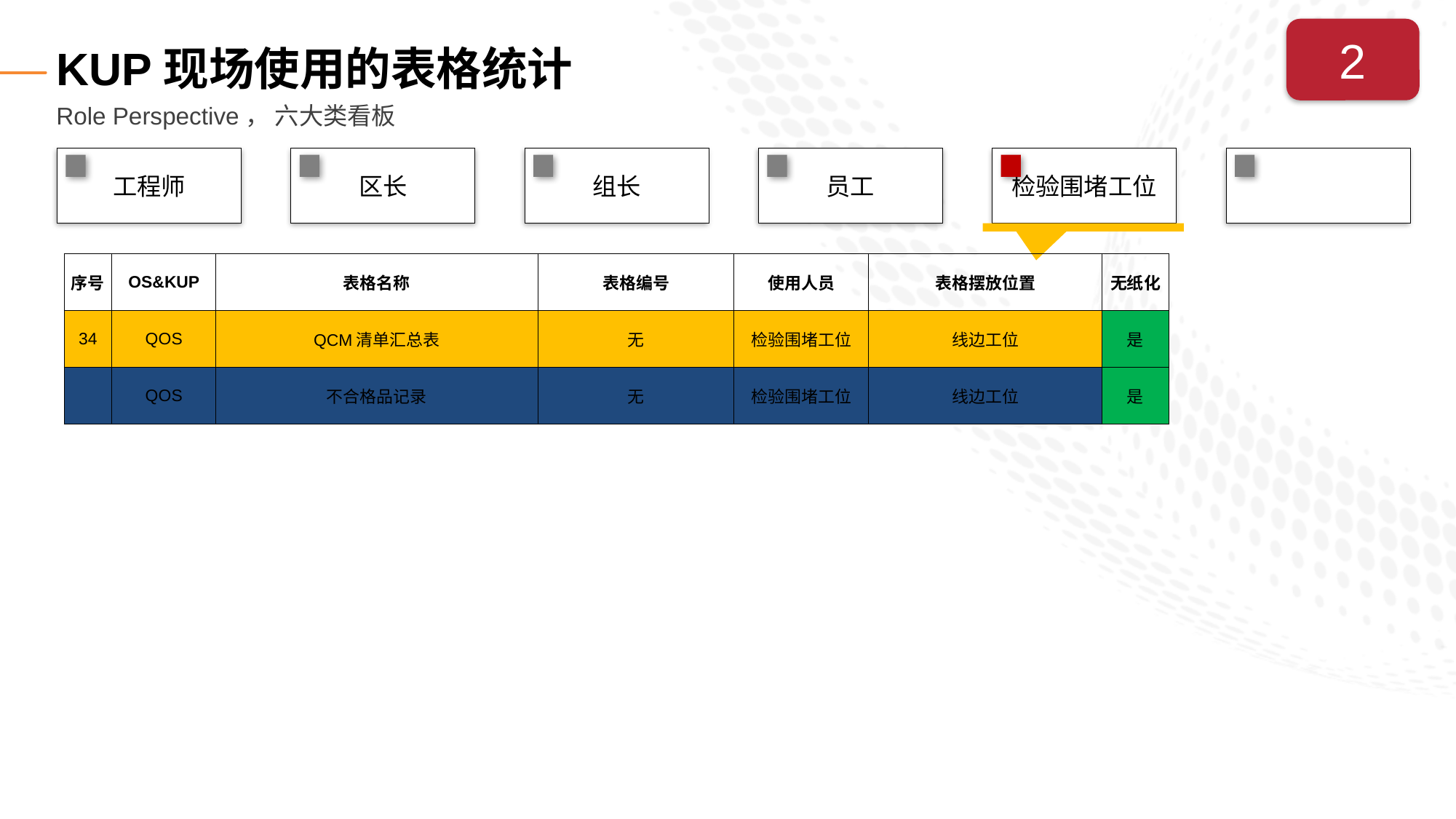

# KUP现场使用的表格统计
2
Role Perspective， 六大类看板
工程师

区长

组长

员工

检验围堵工位

| 序号 | OS&KUP | 表格名称 | 表格编号 | 使用人员 | 表格摆放位置 | 无纸化 |
| --- | --- | --- | --- | --- | --- | --- |
| 34 | QOS | QCM清单汇总表 | 无 | 检验围堵工位 | 线边工位 | 是 |
|  | QOS | 不合格品记录 | 无 | 检验围堵工位 | 线边工位 | 是 |